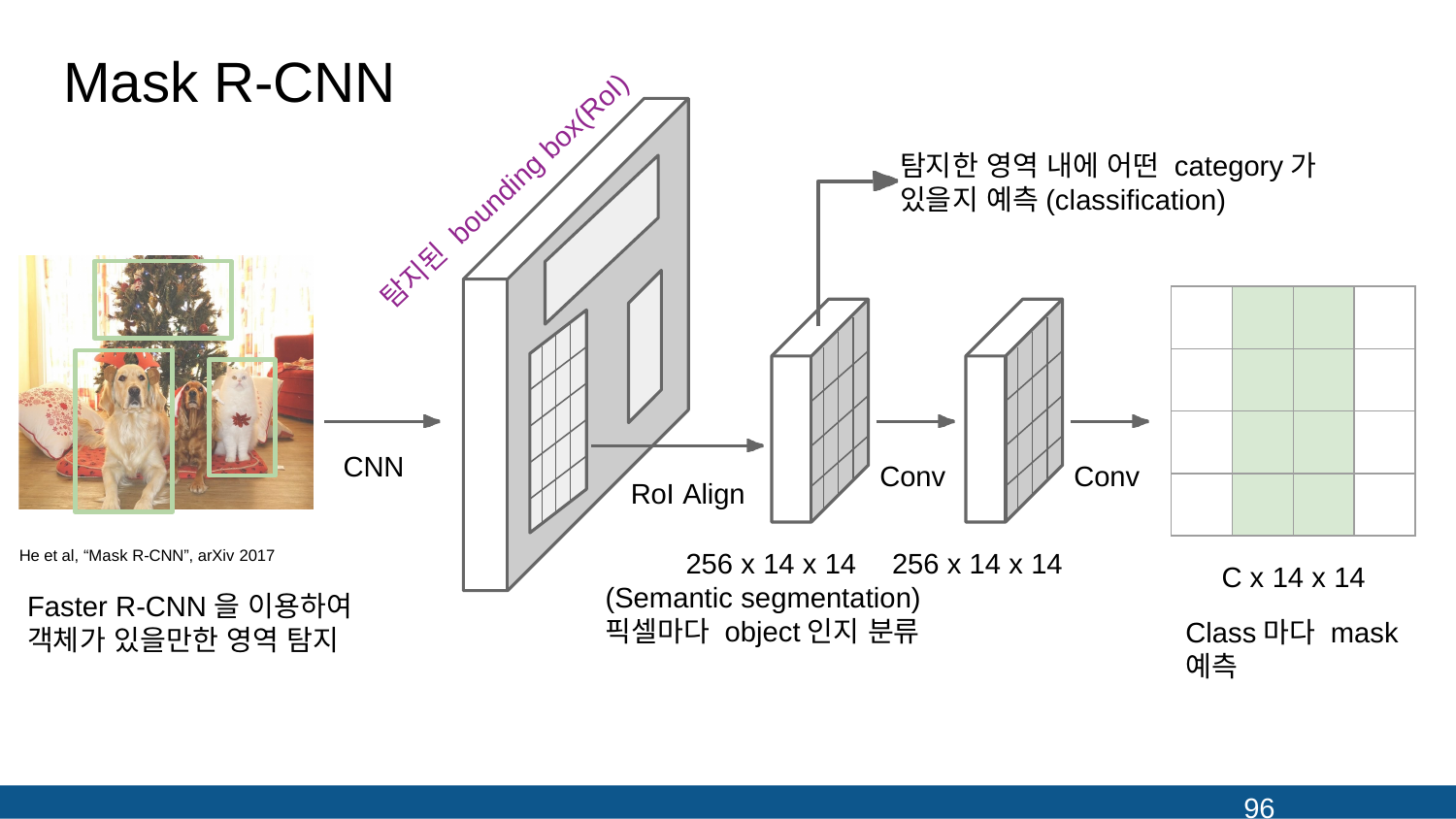

# Mask R-CNN

탐지한 영역 내에 어떤 category가 있을지 예측(classification)

탐지된 bounding box(RoI)

|  |  |  |  |
| --- | --- | --- | --- |
|  |  |  |  |
|  |  |  |  |
|  |  |  |  |

CNN
Conv
Conv
RoI Align
He et al, “Mask R-CNN”, arXiv 2017
256 x 14 x 14
256 x 14 x 14
C x 14 x 14
(Semantic segmentation)
픽셀마다 object인지 분류
Faster R-CNN을 이용하여
객체가 있을만한 영역 탐지
Class마다 mask 예측
96